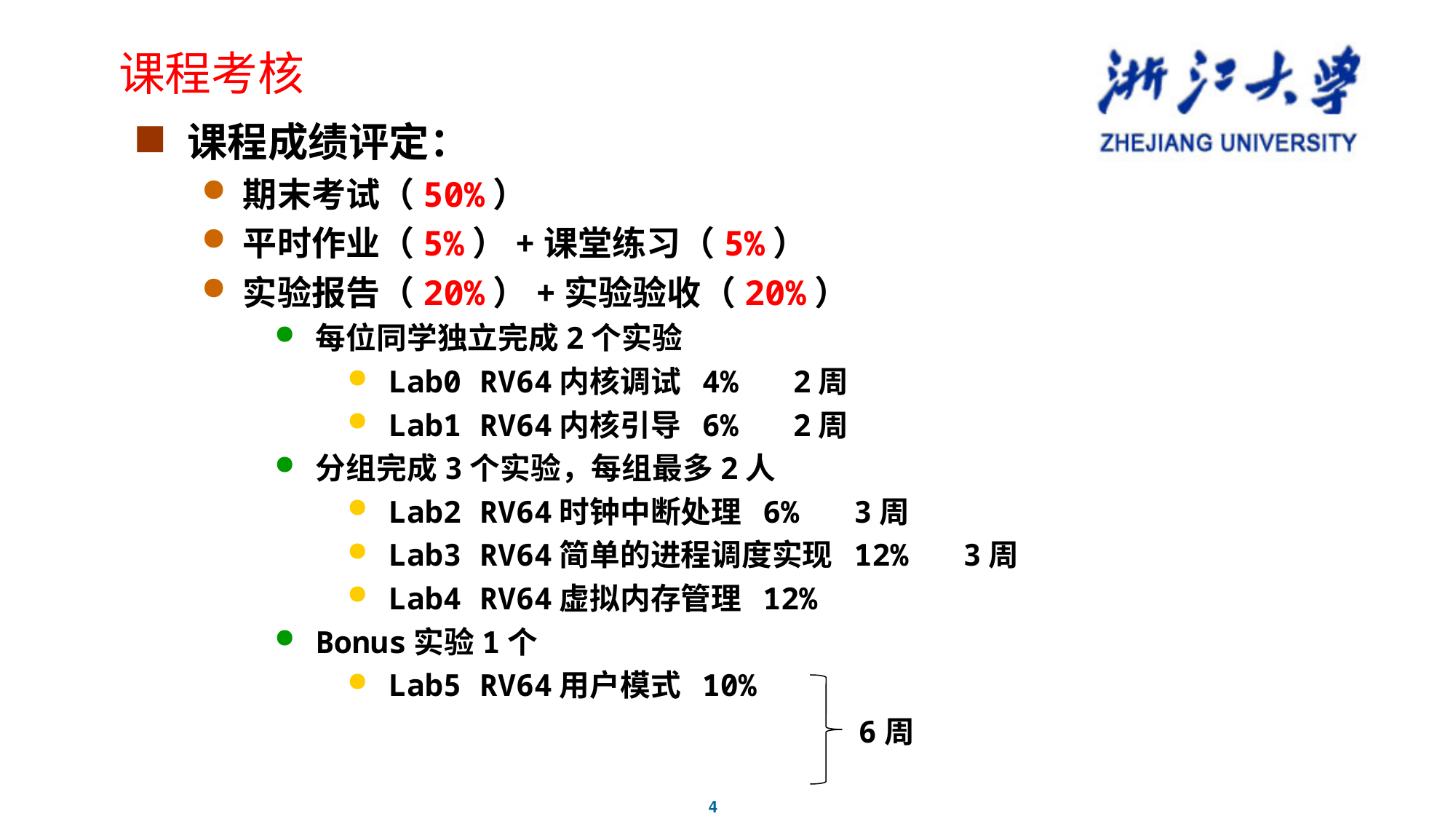

课程考核
课程成绩评定：
期末考试（50%）
平时作业（5%）+课堂练习（5%）
实验报告（20%）+实验验收（20%）
每位同学独立完成2个实验
Lab0 RV64内核调试  4%   2周
Lab1 RV64内核引导  6%   2周
分组完成3个实验，每组最多2人
Lab2 RV64时钟中断处理  6%   3周
Lab3 RV64简单的进程调度实现  12%   3周
Lab4 RV64虚拟内存管理  12%
Bonus实验1个
Lab5 RV64用户模式  10%

6周